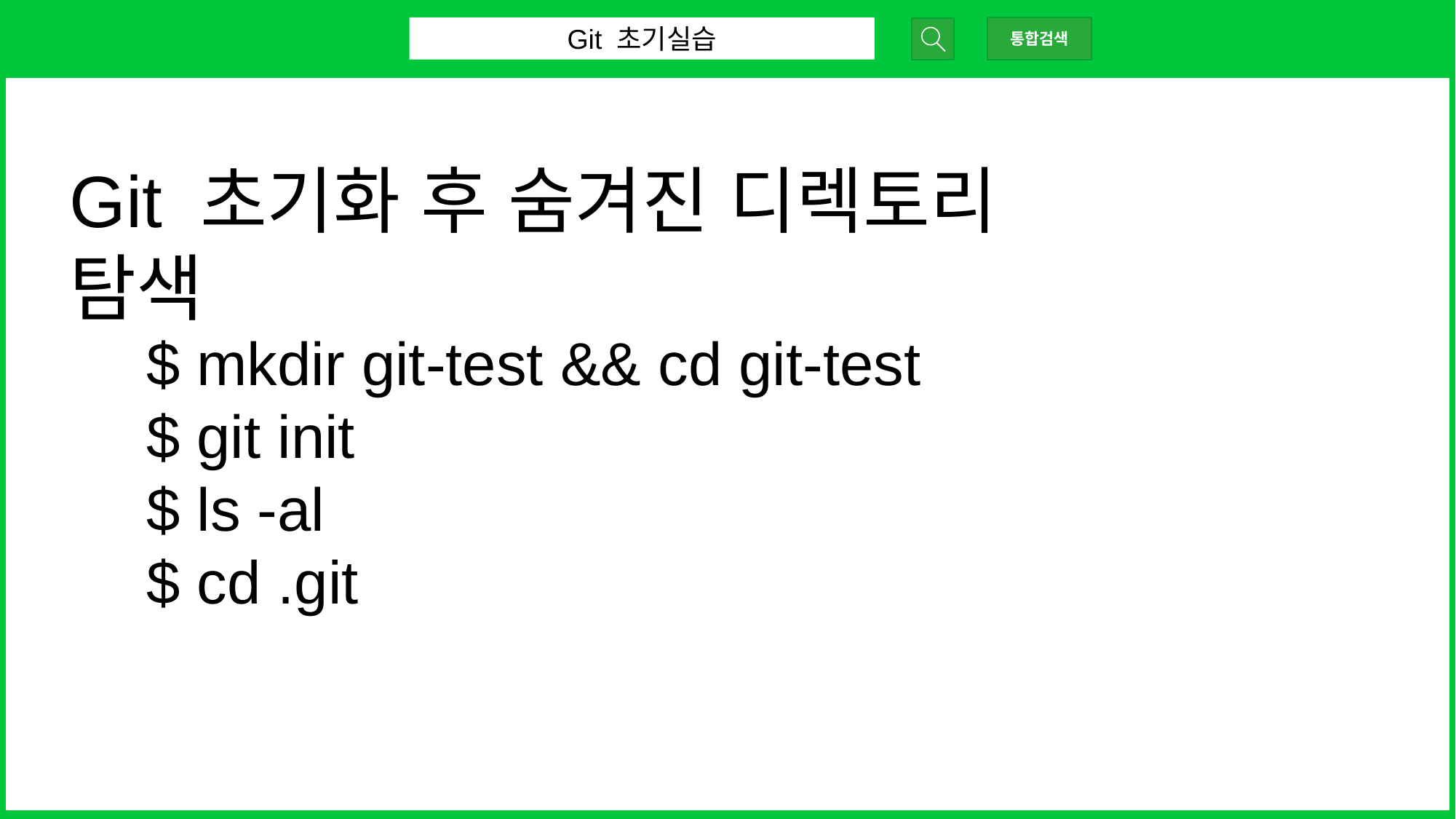

Git 초기실습
통합검색

Git 초기화 후 숨겨진 디렉토리 탐색
$ mkdir git-test && cd git-test
$ git init
$ ls -al
$ cd .git